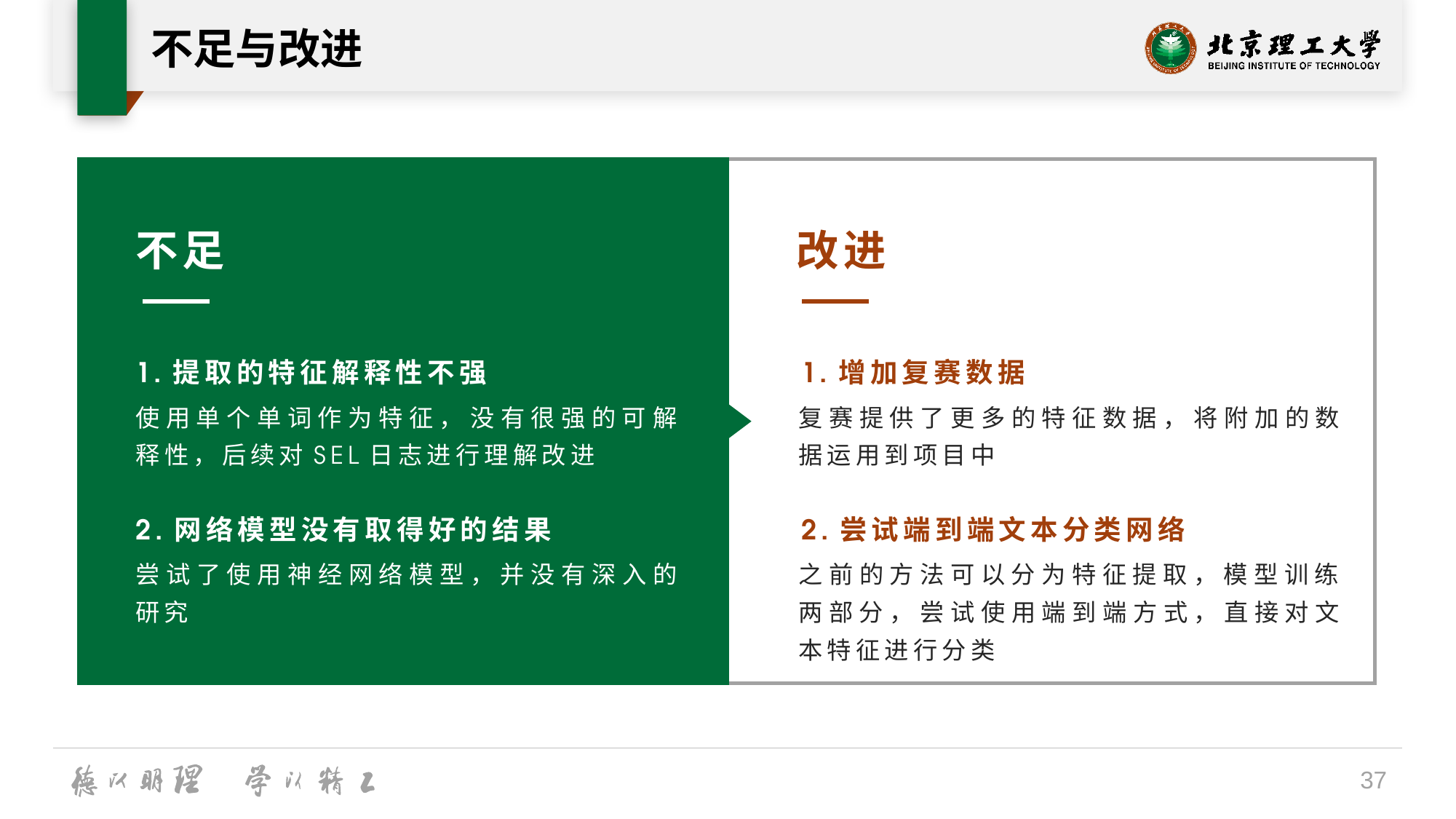

# 不足与改进

不足
改进
1.提取的特征解释性不强
1.增加复赛数据
使用单个单词作为特征，没有很强的可解释性，后续对SEL日志进行理解改进
复赛提供了更多的特征数据，将附加的数据运用到项目中

2.网络模型没有取得好的结果
2.尝试端到端文本分类网络
尝试了使用神经网络模型，并没有深入的研究
之前的方法可以分为特征提取，模型训练两部分，尝试使用端到端方式，直接对文本特征进行分类